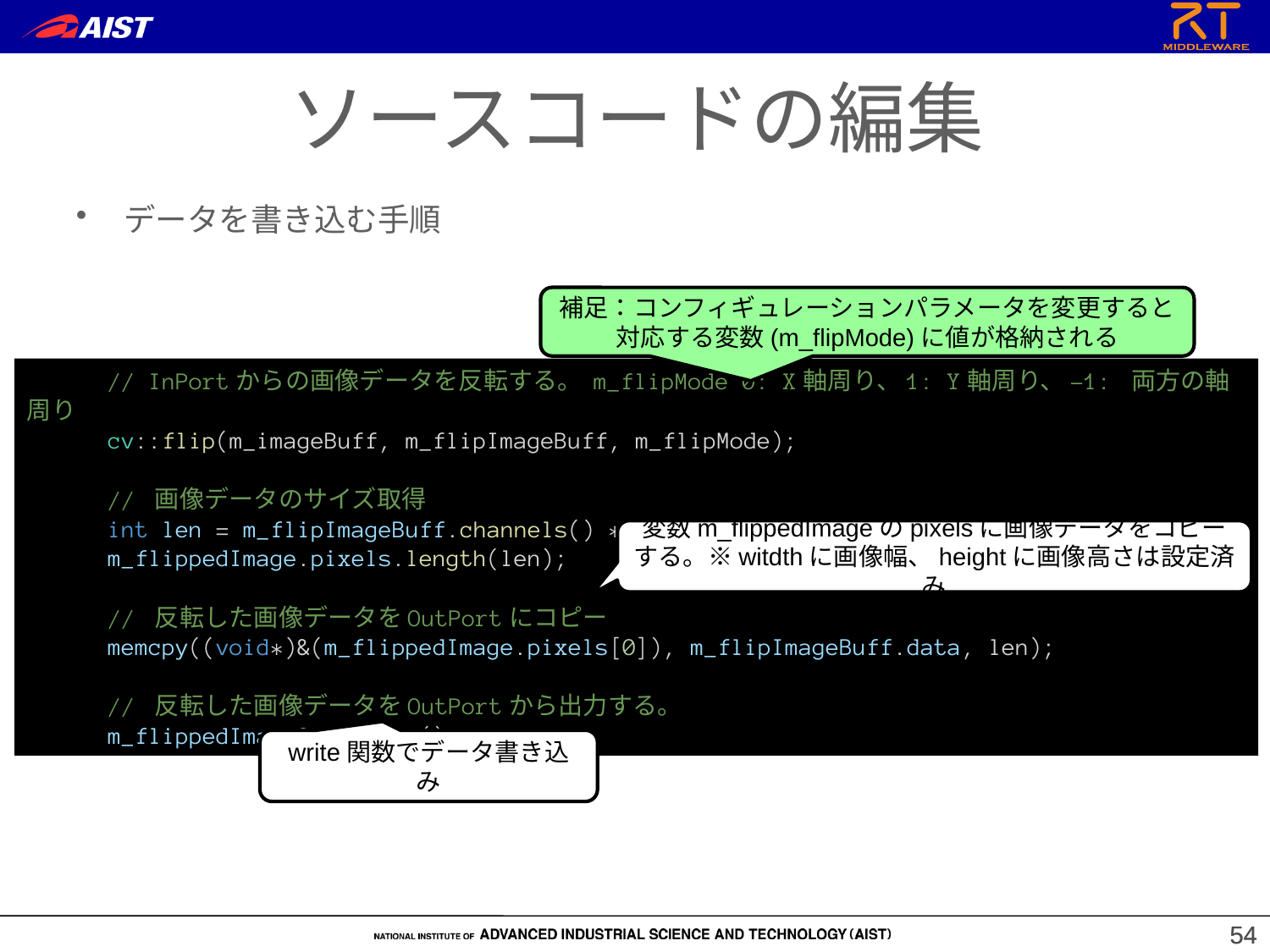

ソースコードの編集
データを書き込む手順
補足：コンフィギュレーションパラメータを変更すると対応する変数(m_flipMode)に値が格納される
      // InPortからの画像データを反転する。 m_flipMode 0: X軸周り、1: Y軸周り、-1: 両方の軸周り
      cv::flip(m_imageBuff, m_flipImageBuff, m_flipMode);
      // 画像データのサイズ取得
      int len = m_flipImageBuff.channels() * m_flipImageBuff.cols * m_flipImageBuff.rows;
      m_flippedImage.pixels.length(len);
      // 反転した画像データをOutPortにコピー
      memcpy((void*)&(m_flippedImage.pixels[0]), m_flipImageBuff.data, len);
      // 反転した画像データをOutPortから出力する。
      m_flippedImageOut.write();
変数m_flippedImageのpixelsに画像データをコピーする。※witdthに画像幅、heightに画像高さは設定済み
write関数でデータ書き込み
54
54